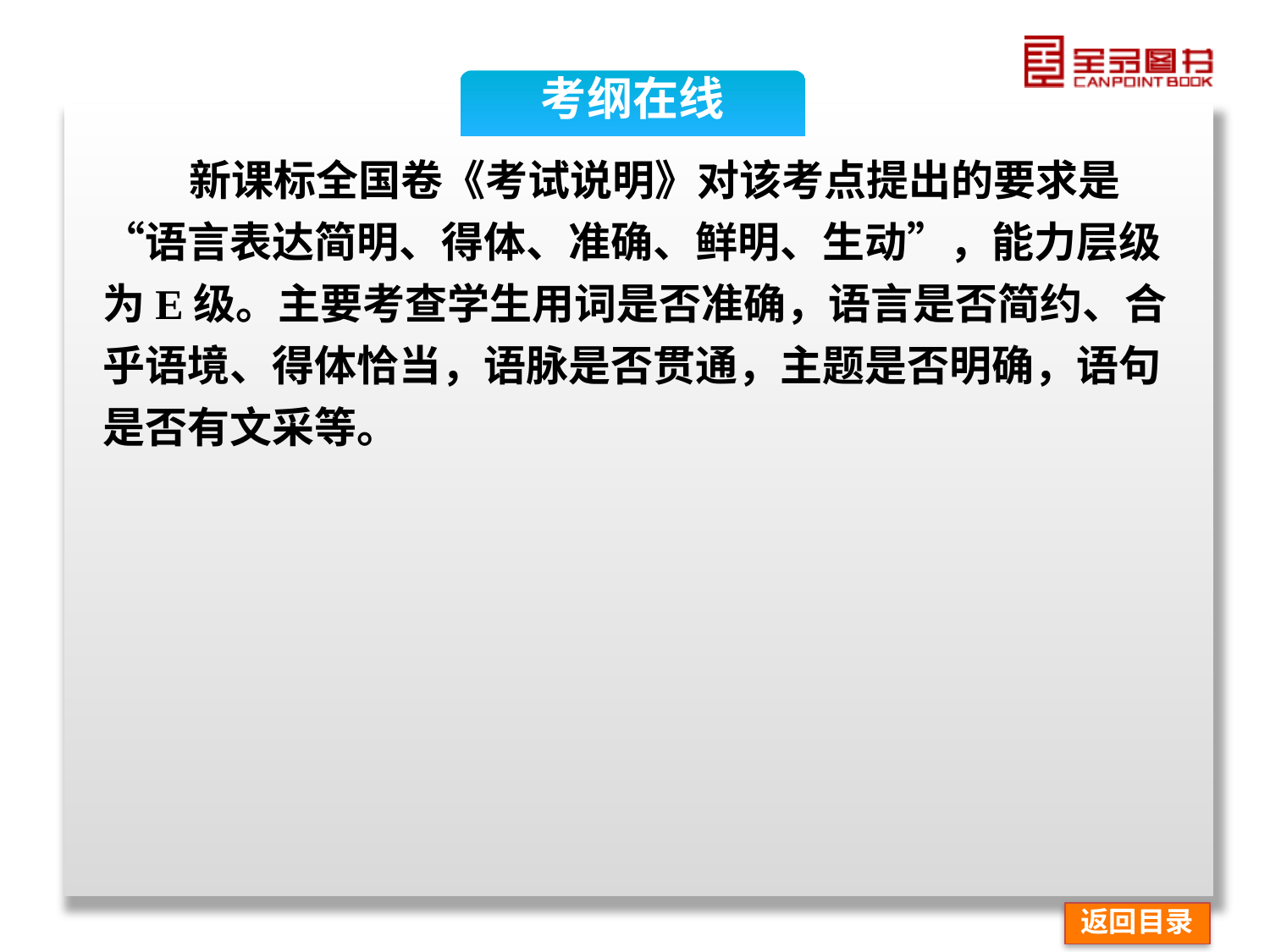

考纲在线

新课标全国卷《考试说明》对该考点提出的要求是“语言表达简明、得体、准确、鲜明、生动”，能力层级为E级。主要考查学生用词是否准确，语言是否简约、合乎语境、得体恰当，语脉是否贯通，主题是否明确，语句是否有文采等。

返回目录